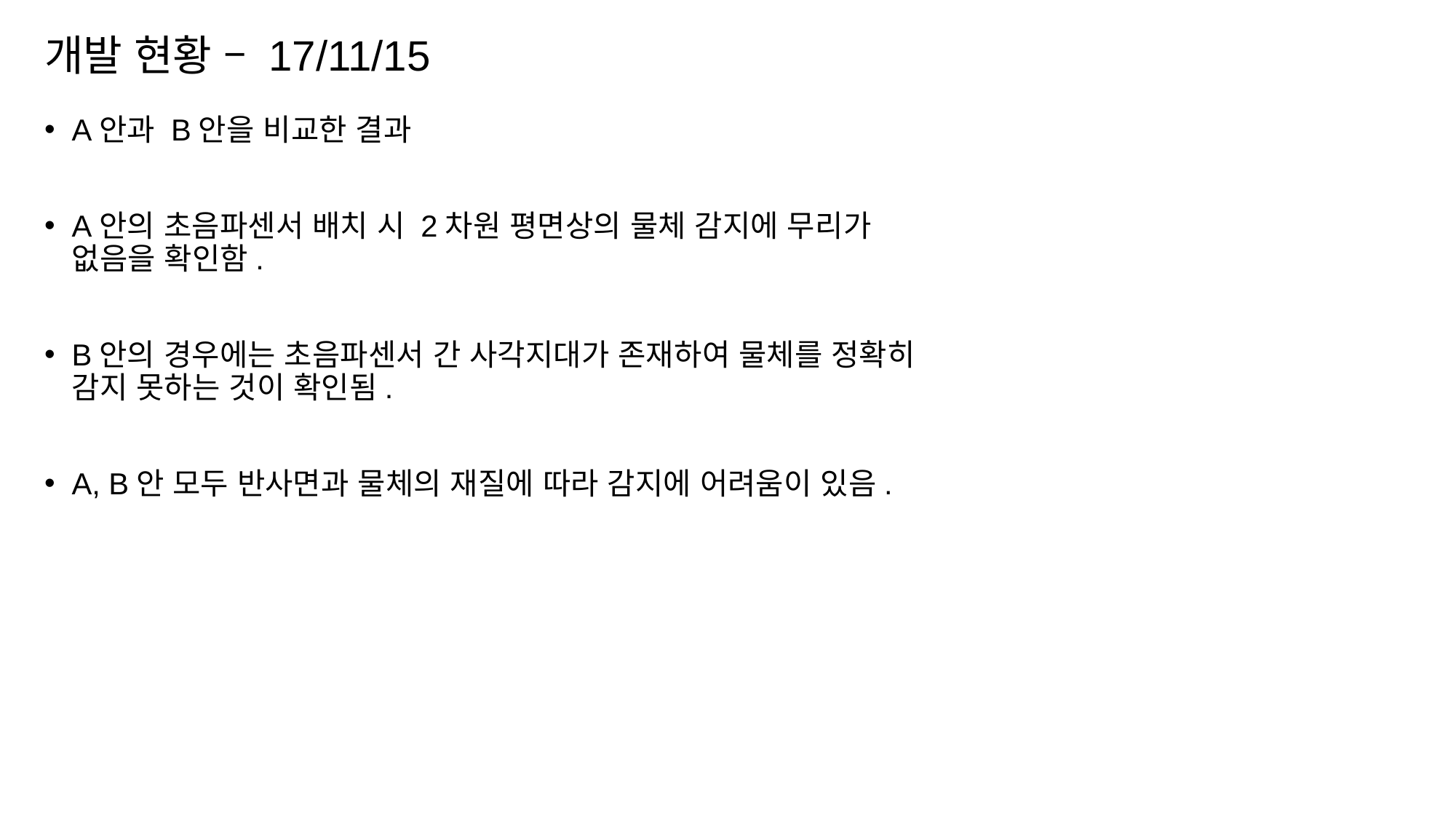

# 개발 현황 – 17/11/15
A안과 B안을 비교한 결과

A안의 초음파센서 배치 시 2차원 평면상의 물체 감지에 무리가 없음을 확인함.

B안의 경우에는 초음파센서 간 사각지대가 존재하여 물체를 정확히 감지 못하는 것이 확인됨.

A, B안 모두 반사면과 물체의 재질에 따라 감지에 어려움이 있음.